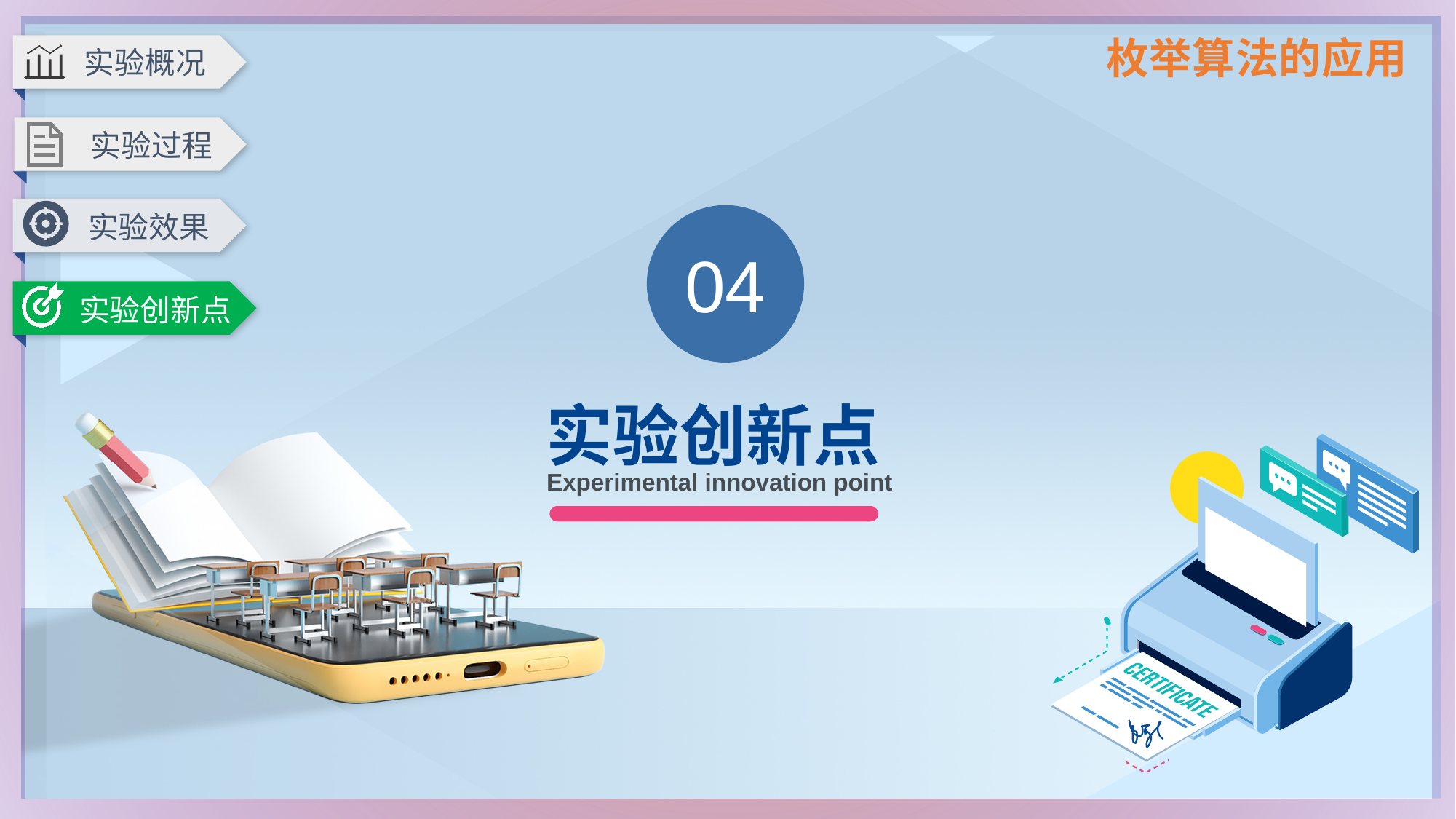

实验概况

实验过程

实验创新点

实验效果

04
实验创新点
Experimental innovation point